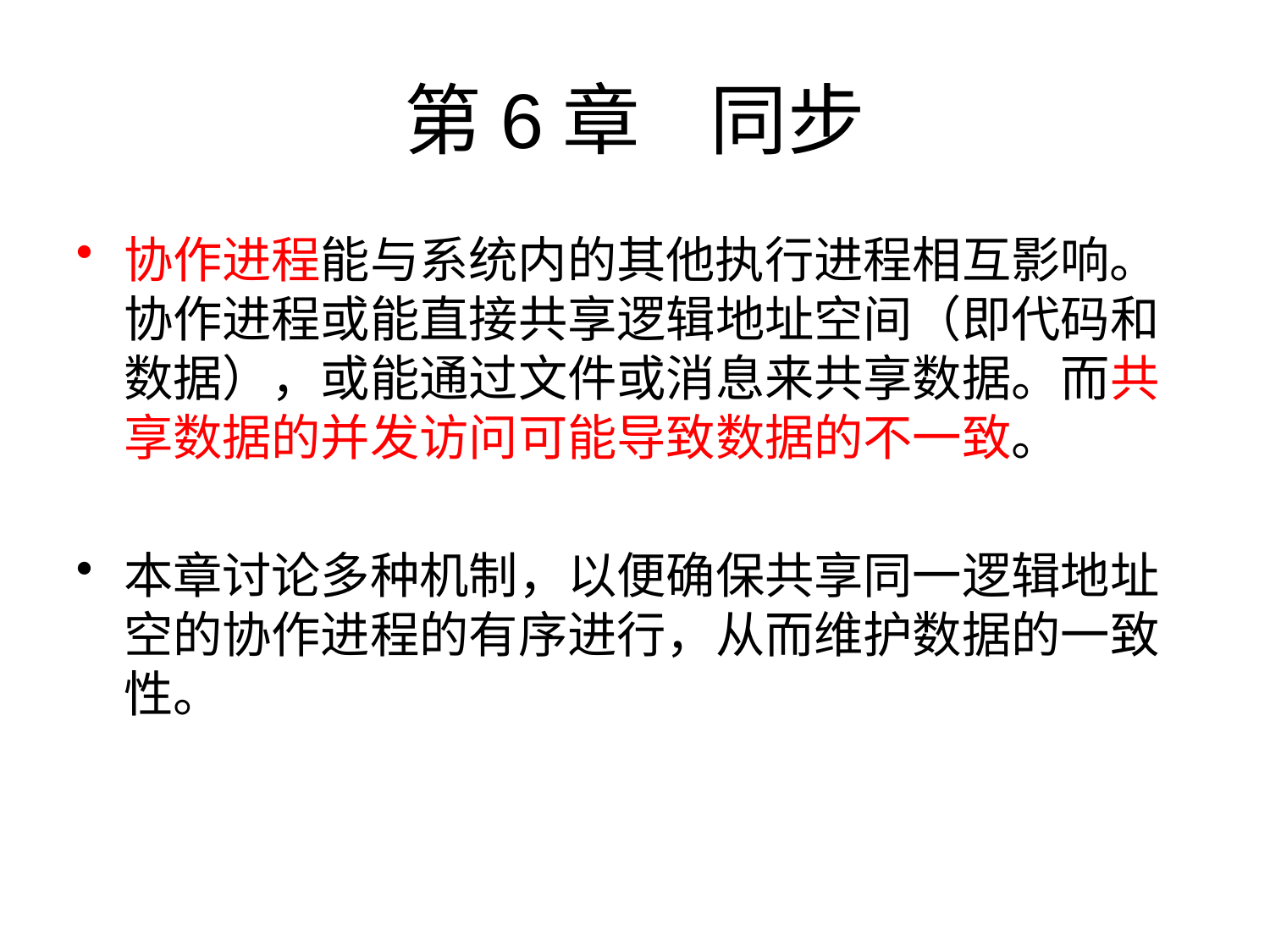

# 第6章    同步
协作进程能与系统内的其他执行进程相互影响。协作进程或能直接共享逻辑地址空间（即代码和数据），或能通过文件或消息来共享数据。而共享数据的并发访问可能导致数据的不一致。

本章讨论多种机制，以便确保共享同一逻辑地址空的协作进程的有序进行，从而维护数据的一致性。